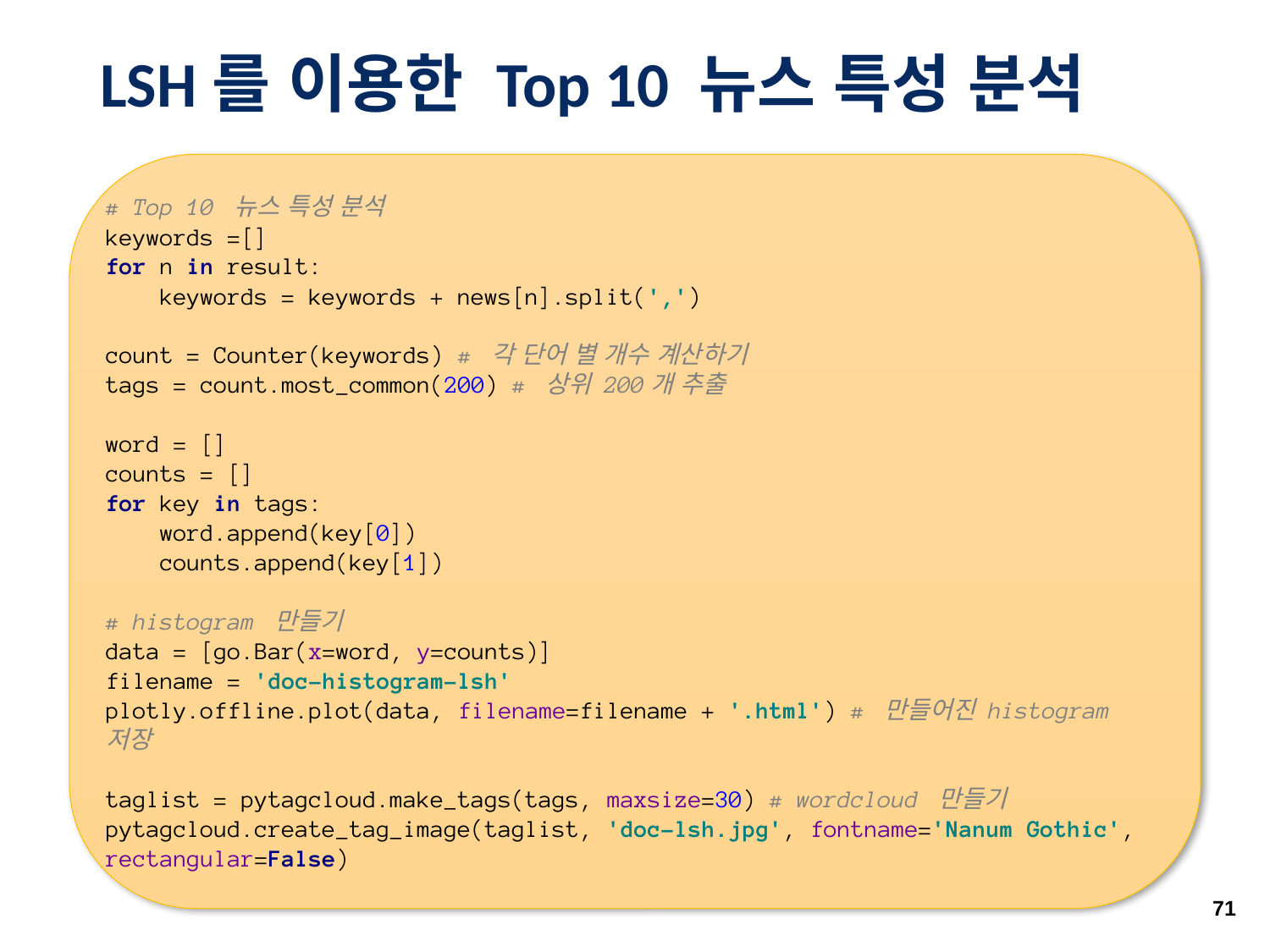

# LSH를 이용한 Top 10 뉴스 특성 분석
# Top 10 뉴스 특성 분석 keywords =[] for n in result: keywords = keywords + news[n].split(',') count = Counter(keywords) # 각 단어 별 개수 계산하기 tags = count.most_common(200) # 상위 200개 추출 word = [] counts = [] for key in tags: word.append(key[0]) counts.append(key[1]) # histogram 만들기 data = [go.Bar(x=word, y=counts)] filename = 'doc-histogram-lsh' plotly.offline.plot(data, filename=filename + '.html') # 만들어진 histogram 저장 taglist = pytagcloud.make_tags(tags, maxsize=30) # wordcloud 만들기 pytagcloud.create_tag_image(taglist, 'doc-lsh.jpg', fontname='Nanum Gothic', rectangular=False)
71